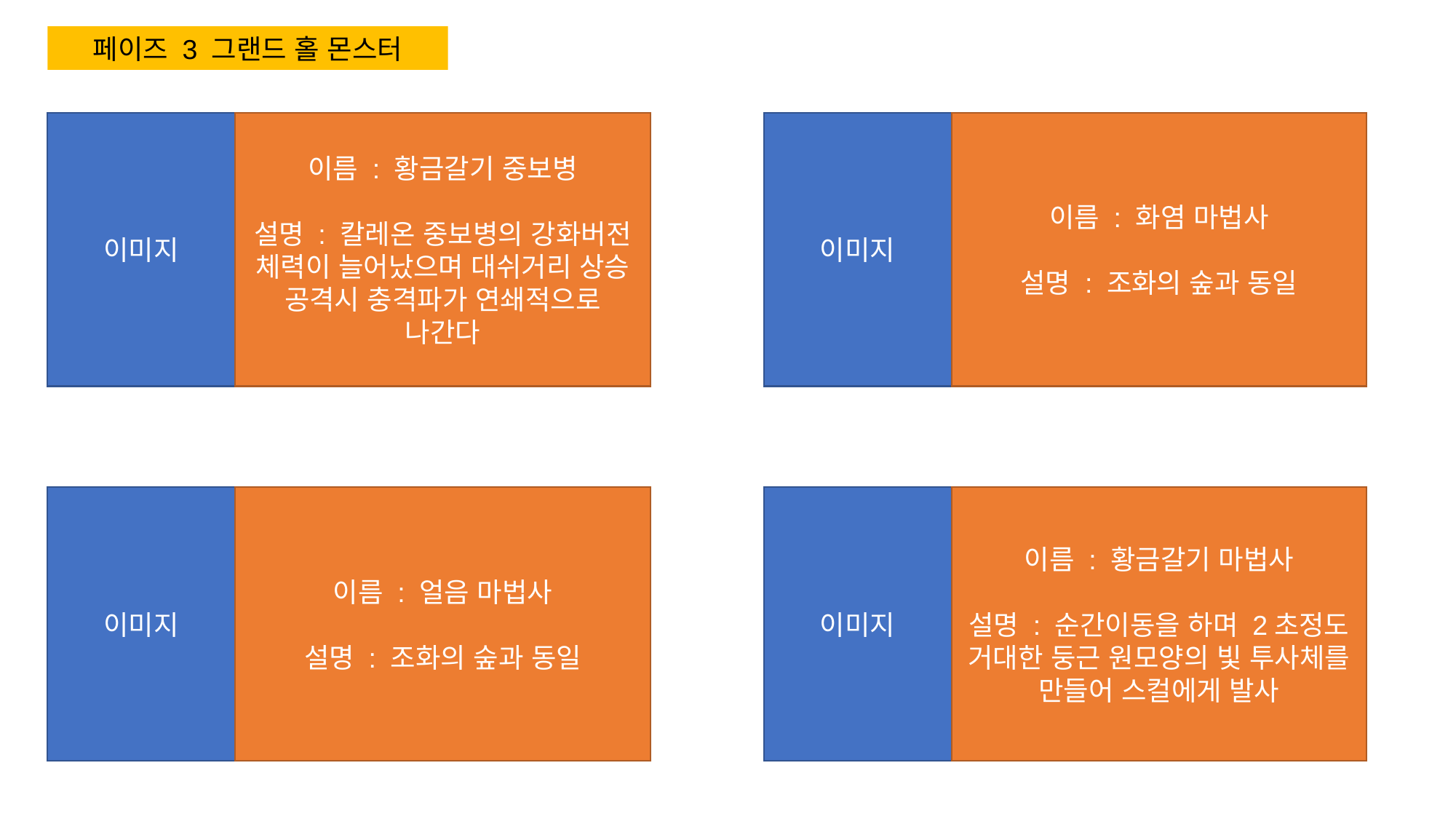

페이즈 3 그랜드 홀 몬스터
이미지
이름 : 화염 마법사

설명 : 조화의 숲과 동일
이미지
이름 : 황금갈기 중보병

설명 : 칼레온 중보병의 강화버전 체력이 늘어났으며 대쉬거리 상승 공격시 충격파가 연쇄적으로 나간다
이미지
이름 : 황금갈기 마법사

설명 : 순간이동을 하며 2초정도 거대한 둥근 원모양의 빛 투사체를 만들어 스컬에게 발사
이미지
이름 : 얼음 마법사

설명 : 조화의 숲과 동일